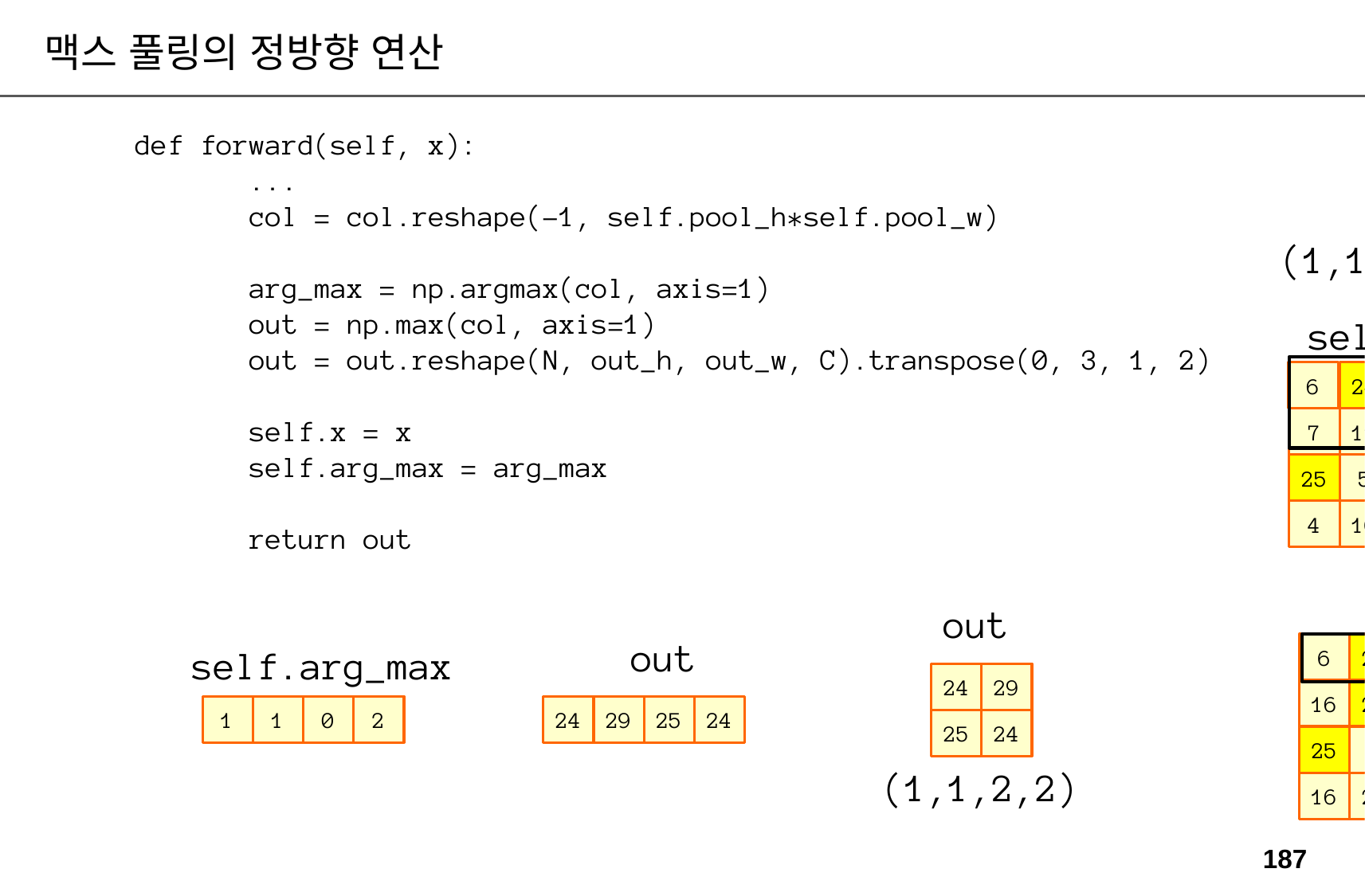

맥스 풀링의 정방향 연산
 def forward(self, x):
        ...
        col = col.reshape(-1, self.pool_h*self.pool_w)

        arg_max = np.argmax(col, axis=1)
        out = np.max(col, axis=1)
        out = out.reshape(N, out_h, out_w, C).transpose(0, 3, 1, 2)

        self.x = x
        self.arg_max = arg_max

        return out
(1,1,4,4)
self.x

6
24
16
29
7
12
9
12
25
5
16
23
4
10
24
11
col
out
out
self.arg_max

6
24
7
12
24
29
16
29
9
12
1
1
0
2
24
29
25
24
25
24
25
5
4
10
(1,1,2,2)
16
23
24
11